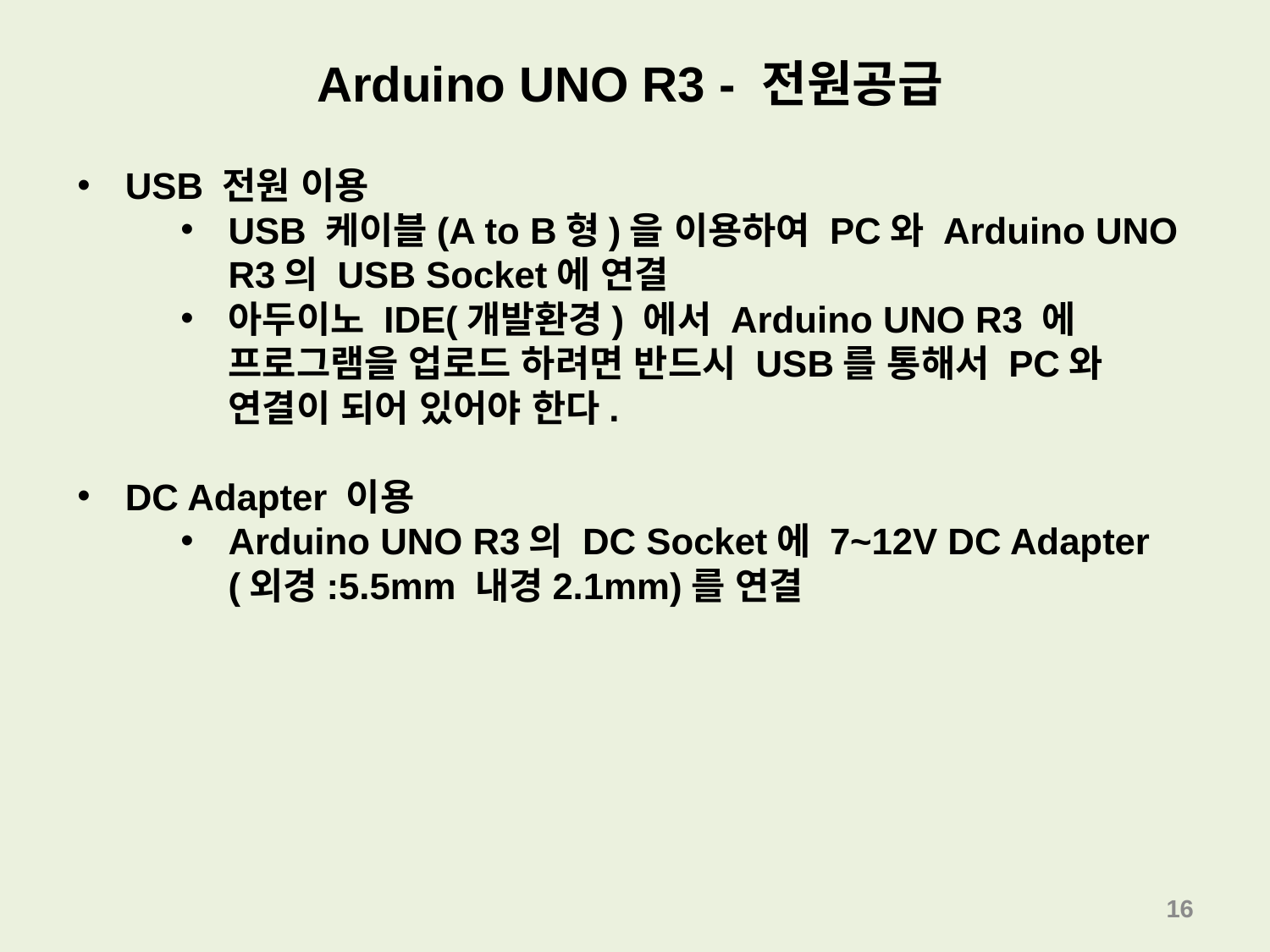

Arduino UNO R3 - 전원공급
USB 전원 이용
USB 케이블(A to B형)을 이용하여 PC와 Arduino UNO R3의 USB Socket에 연결
아두이노 IDE(개발환경) 에서 Arduino UNO R3 에 프로그램을 업로드 하려면 반드시 USB를 통해서 PC와 연결이 되어 있어야 한다.

DC Adapter 이용
Arduino UNO R3의 DC Socket에 7~12V DC Adapter (외경:5.5mm 내경2.1mm)를 연결
16